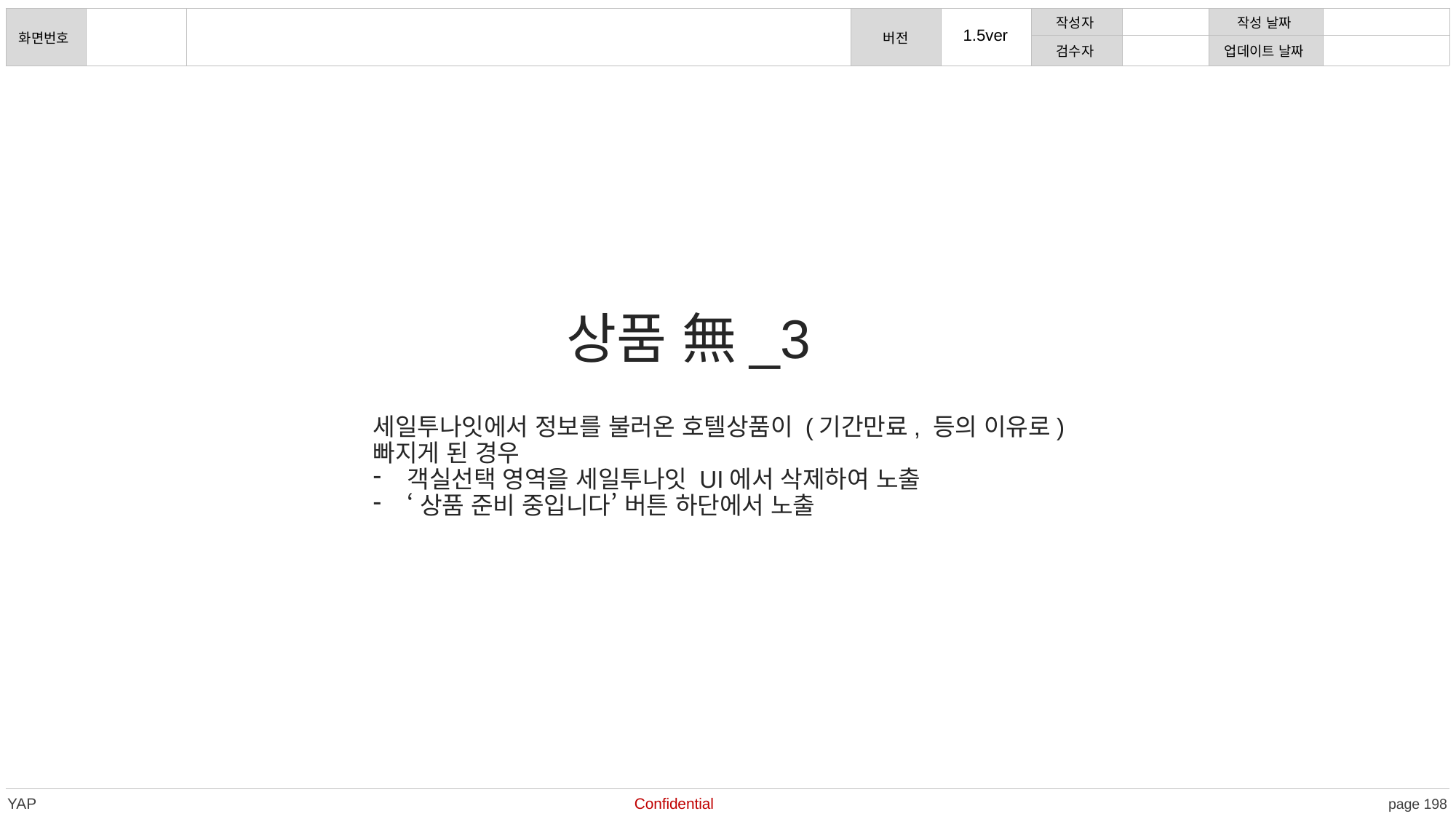

상품 無_3
세일투나잇에서 정보를 불러온 호텔상품이 (기간만료, 등의 이유로)  빠지게 된 경우
객실선택 영역을 세일투나잇 UI에서 삭제하여 노출
‘상품 준비 중입니다’ 버튼 하단에서 노출